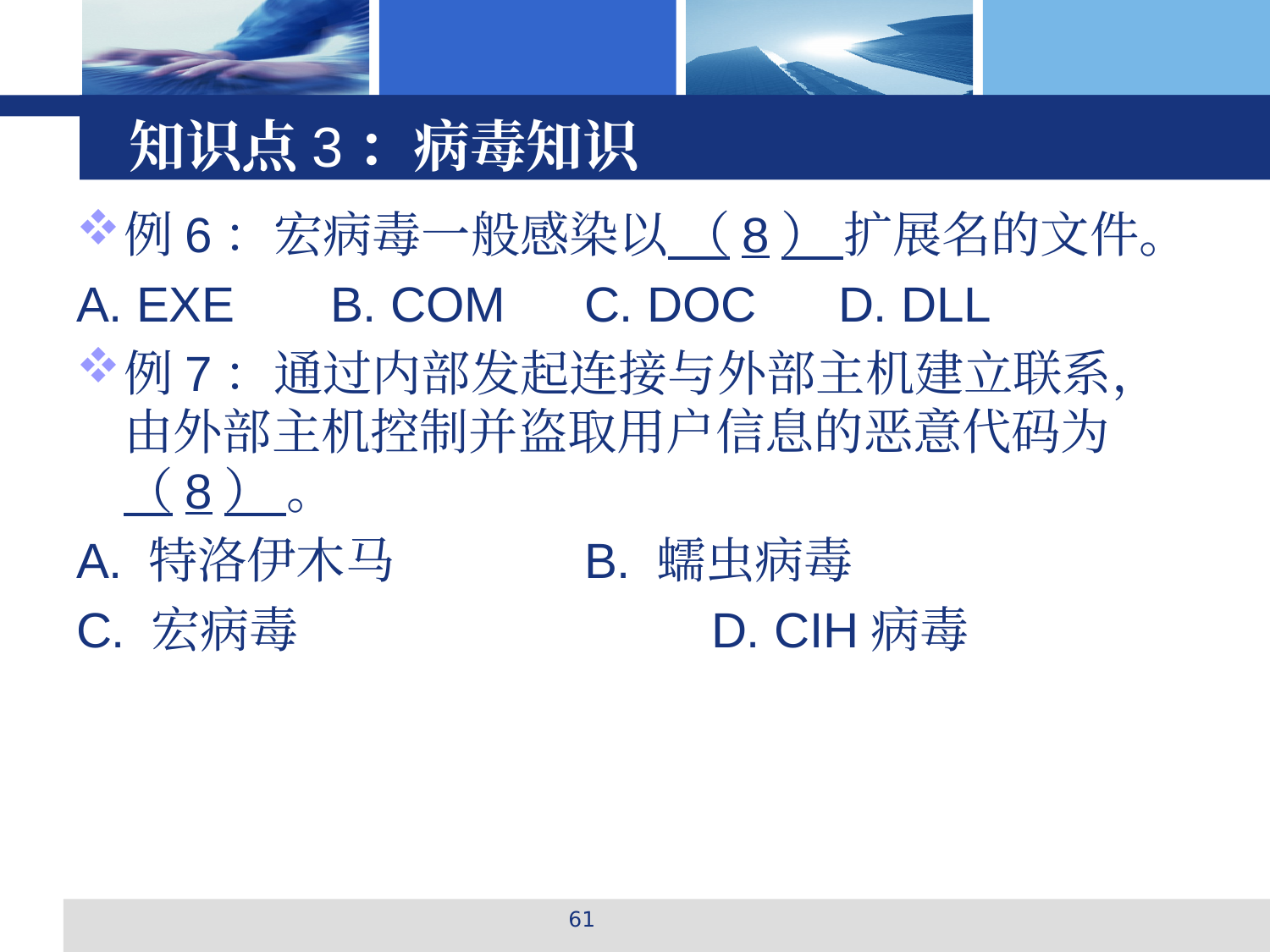

# 知识点3：病毒知识
例6：宏病毒一般感染以 （8） 扩展名的文件。
A. EXE	B. COM	C. DOC	D. DLL
例7：通过内部发起连接与外部主机建立联系，由外部主机控制并盗取用户信息的恶意代码为 （8） 。
A. 特洛伊木马    		B. 蠕虫病毒
C. 宏病毒    			D. CIH病毒

61